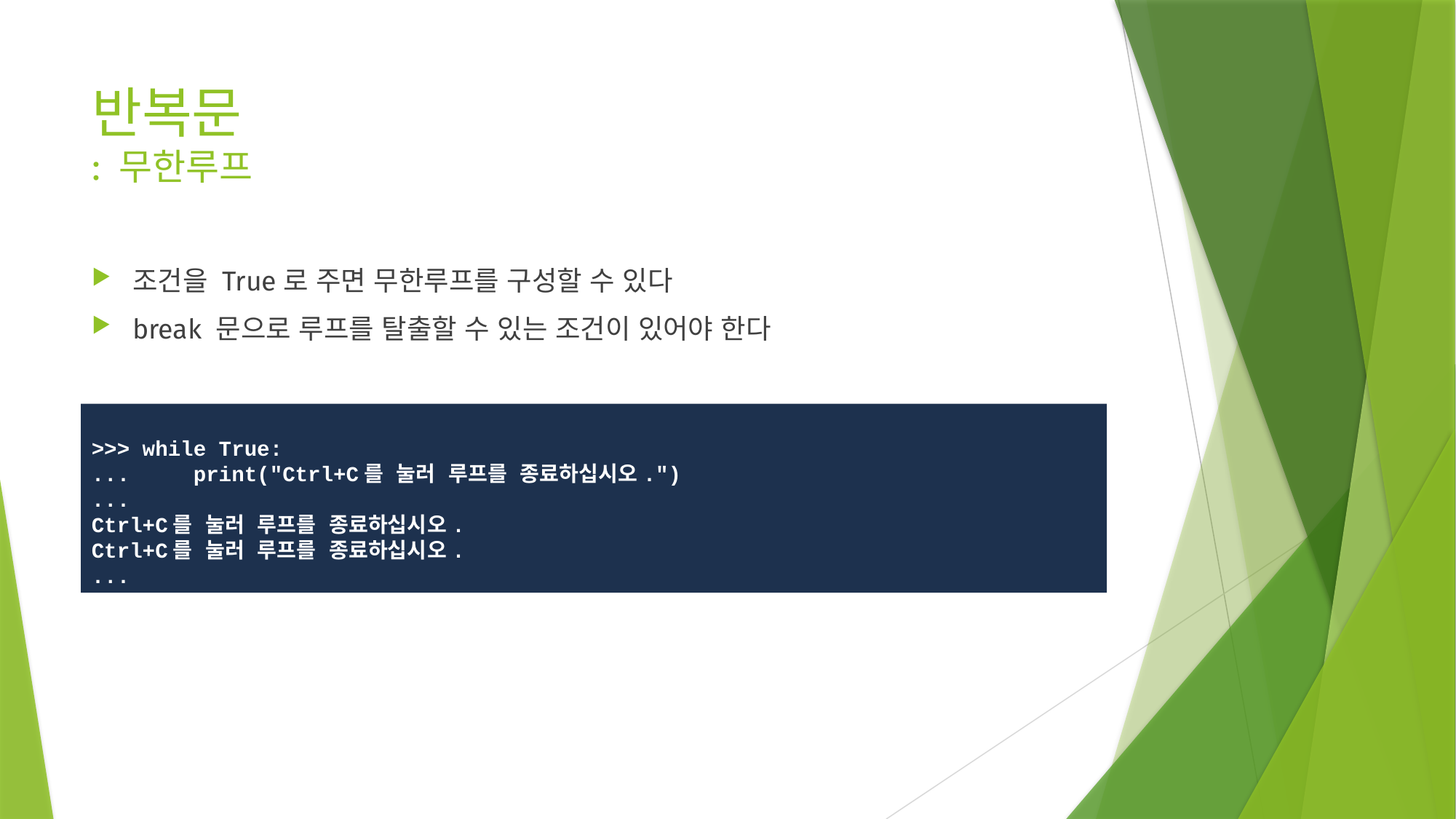

# 반복문 : 무한루프
조건을 True로 주면 무한루프를 구성할 수 있다
break 문으로 루프를 탈출할 수 있는 조건이 있어야 한다

>>> while True:
...     print("Ctrl+C를 눌러 루프를 종료하십시오.")
...
Ctrl+C를 눌러 루프를 종료하십시오.
Ctrl+C를 눌러 루프를 종료하십시오.
...